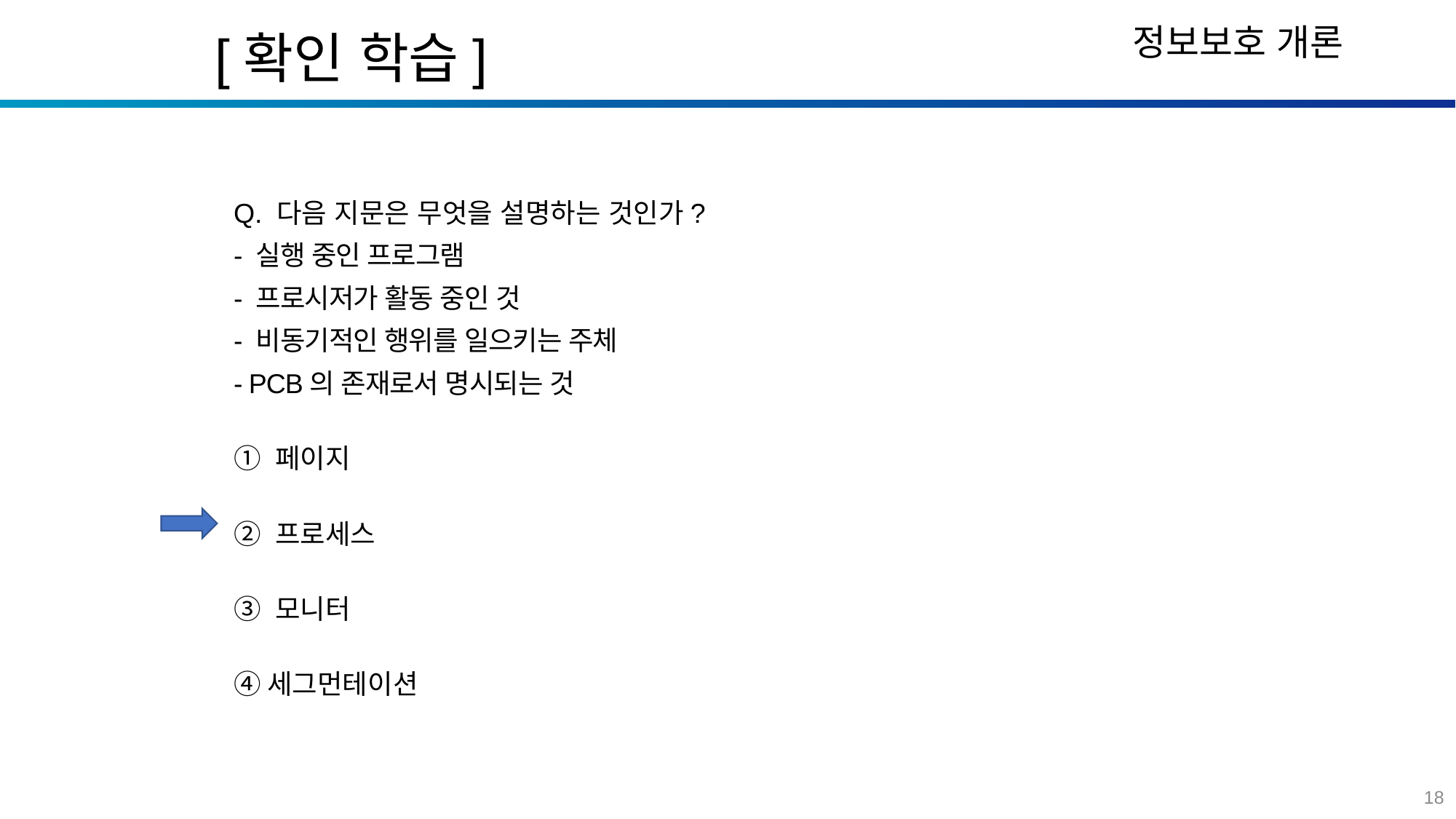

[확인 학습]
Q. 다음 지문은 무엇을 설명하는 것인가?
- 실행 중인 프로그램
- 프로시저가 활동 중인 것
- 비동기적인 행위를 일으키는 주체
- PCB의 존재로서 명시되는 것
① 페이지
② 프로세스
③ 모니터
④세그먼테이션

18